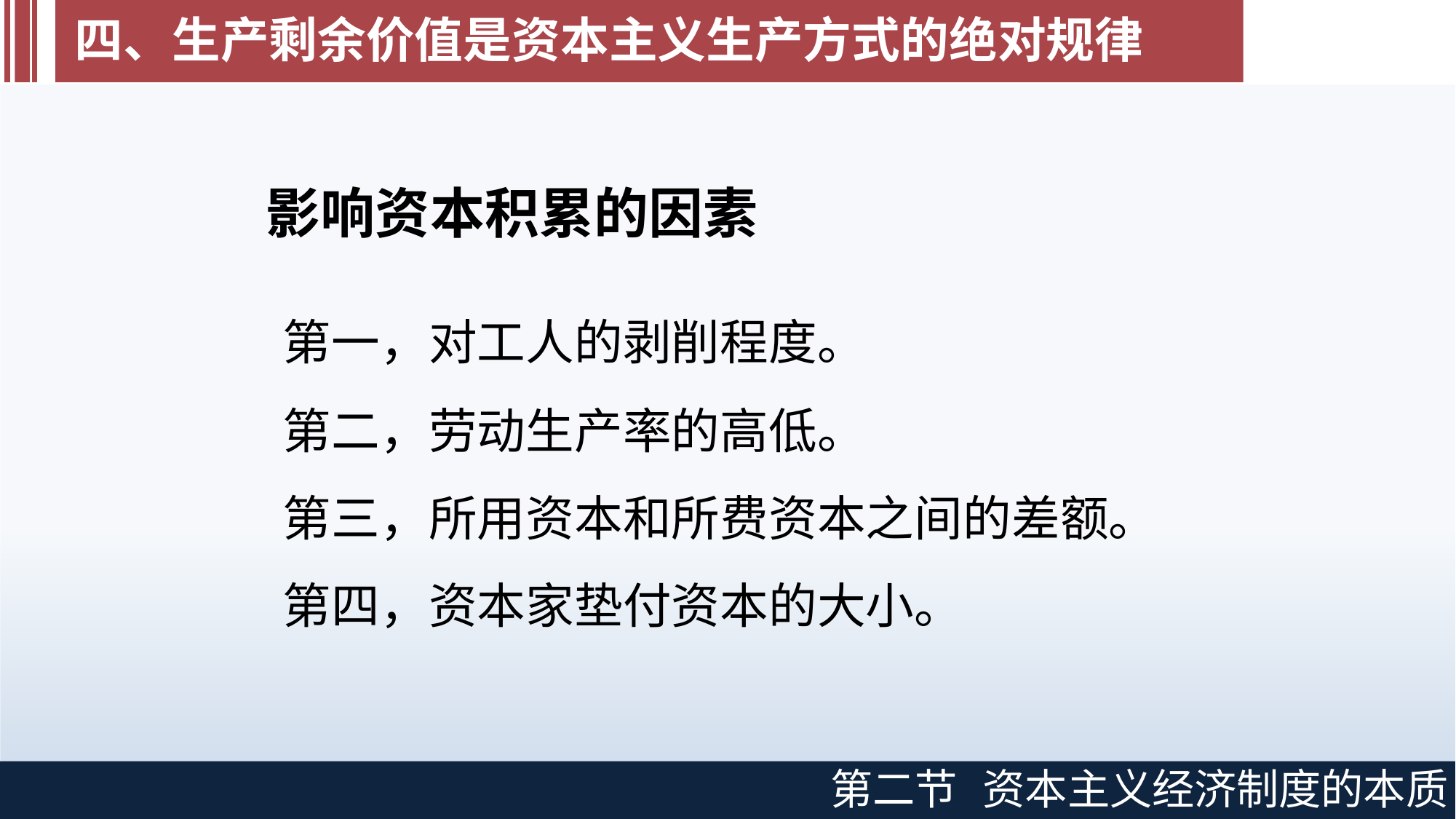

四、生产剩余价值是资本主义生产方式的绝对规律

# 影响资本积累的因素
第一，对工人的剥削程度。
第二，劳动生产率的高低。
第三，所用资本和所费资本之间的差额。 第四，资本家垫付资本的大小。
第二节
资本主义经济制度的本质